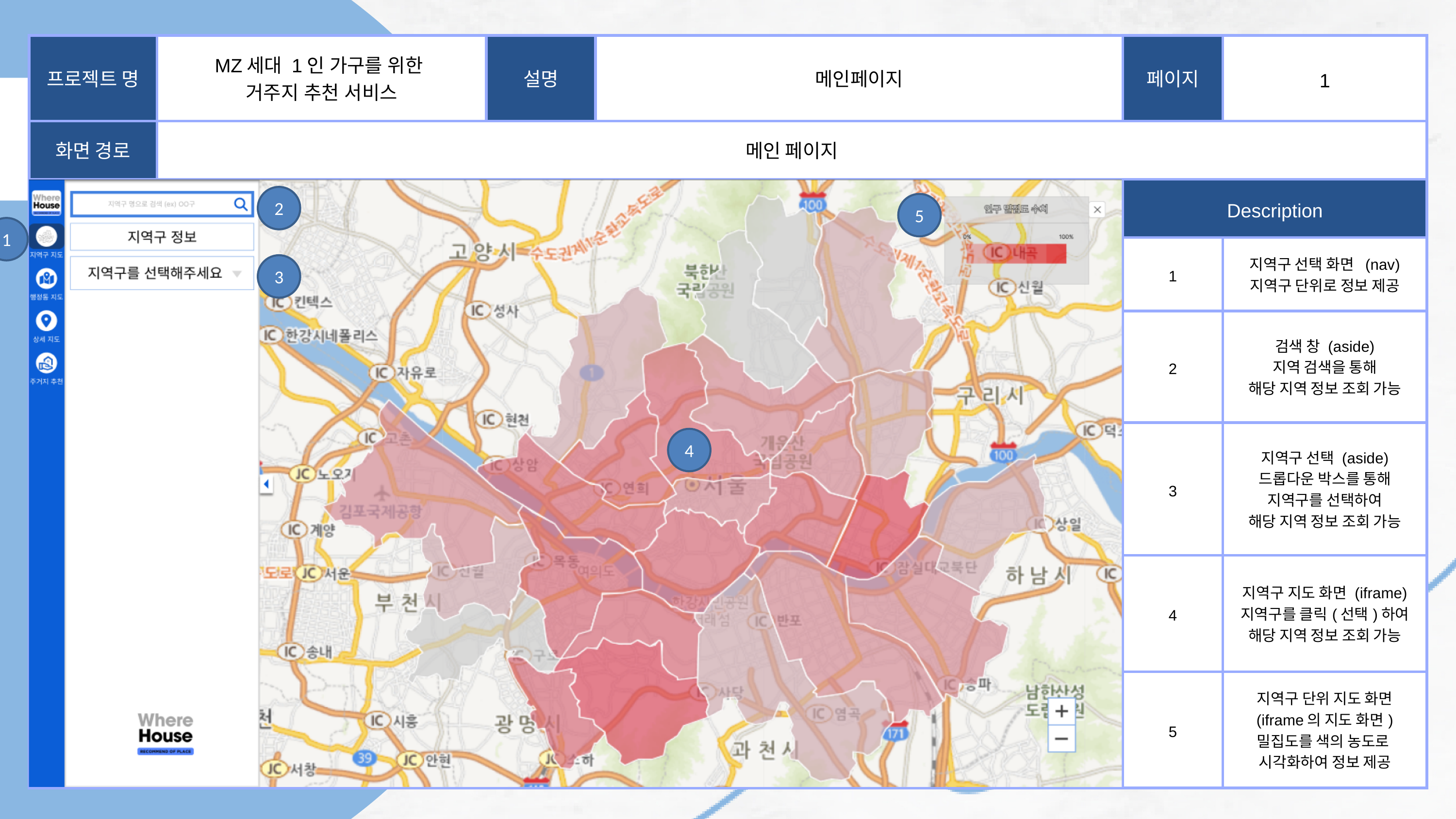

| 프로젝트 명 | MZ세대 1인 가구를 위한 거주지 추천 서비스 | 설명 | 메인페이지 | 페이지 | 1 |
| --- | --- | --- | --- | --- | --- |
| 화면 경로 | 메인 페이지 | 메인 페이지 | 메인 페이지 | 메인 페이지 | 메인 페이지 |
|  |  |  |  | Description | Description |
|  |  |  |  | 1 | 지역구 선택 화면 (nav) 지역구 단위로 정보 제공 |
|  |  |  |  | 2 | 검색 창 (aside) 지역 검색을 통해 해당 지역 정보 조회 가능 |
|  |  |  |  | 3 | 지역구 선택 (aside) 드롭다운 박스를 통해 지역구를 선택하여 해당 지역 정보 조회 가능 |
|  |  |  |  | 4 | 지역구 지도 화면 (iframe) 지역구를 클릭(선택)하여 해당 지역 정보 조회 가능 |
|  |  |  |  | 5 | 지역구 단위 지도 화면 (iframe의 지도 화면) 밀집도를 색의 농도로 시각화하여 정보 제공 |

2
5
Who are we?
1
3
Shodwe Furniture started as a small furniture workshop in a home garage, in 2001. Our founder, Daniel Gallego, developed this business further into the leading furniture company as it is now, after 15 years of running it. Currently, our company has exported various kinds of furniture.
4